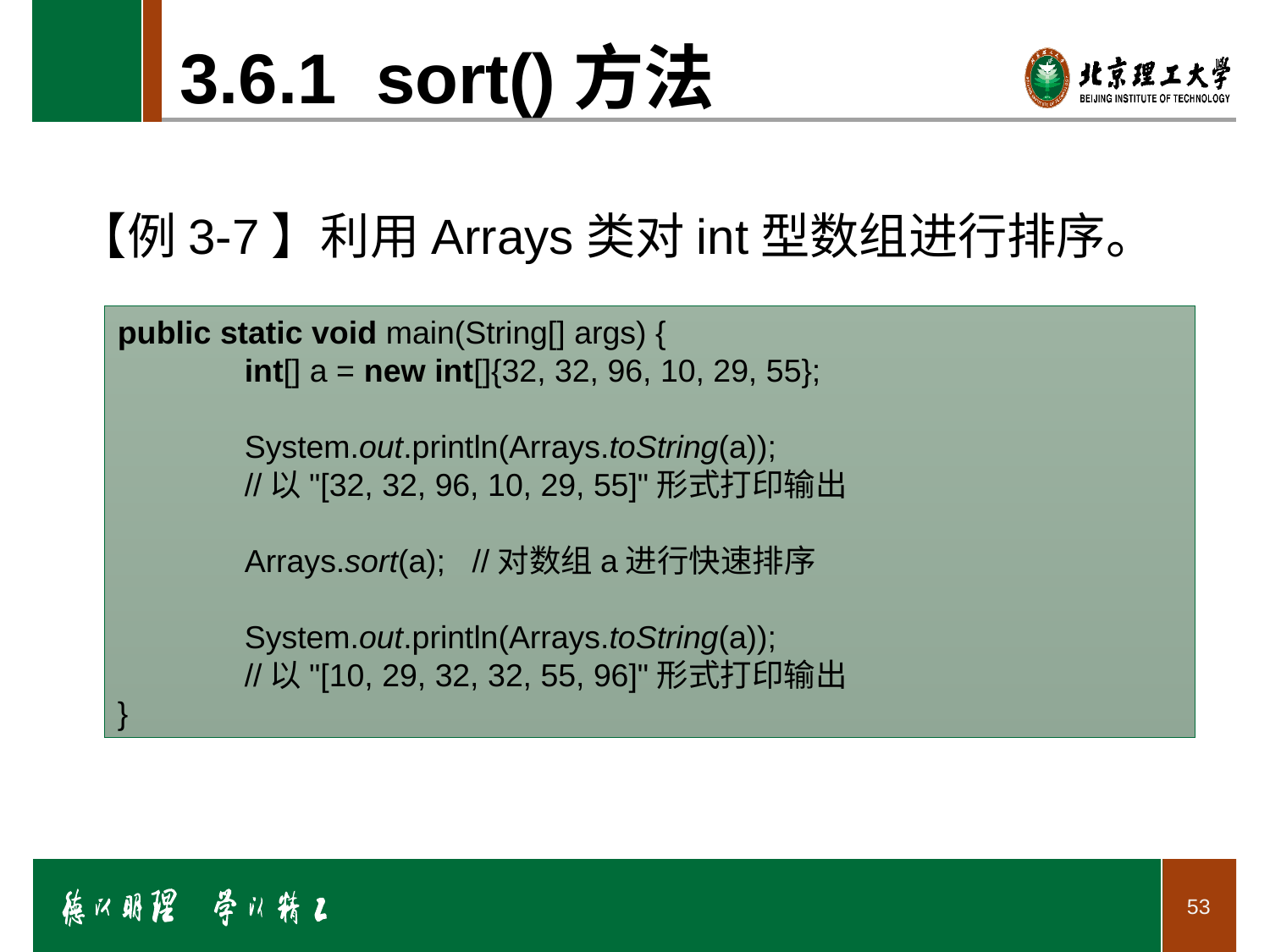

# 3.6.1  sort()方法
【例3-7】利用Arrays类对int型数组进行排序。

public static void main(String[] args) {
	int[] a = new int[]{32, 32, 96, 10, 29, 55};

	System.out.println(Arrays.toString(a));
        	//以"[32, 32, 96, 10, 29, 55]"形式打印输出

	Arrays.sort(a);   //对数组a进行快速排序

	System.out.println(Arrays.toString(a));
	//以"[10, 29, 32, 32, 55, 96]"形式打印输出
}